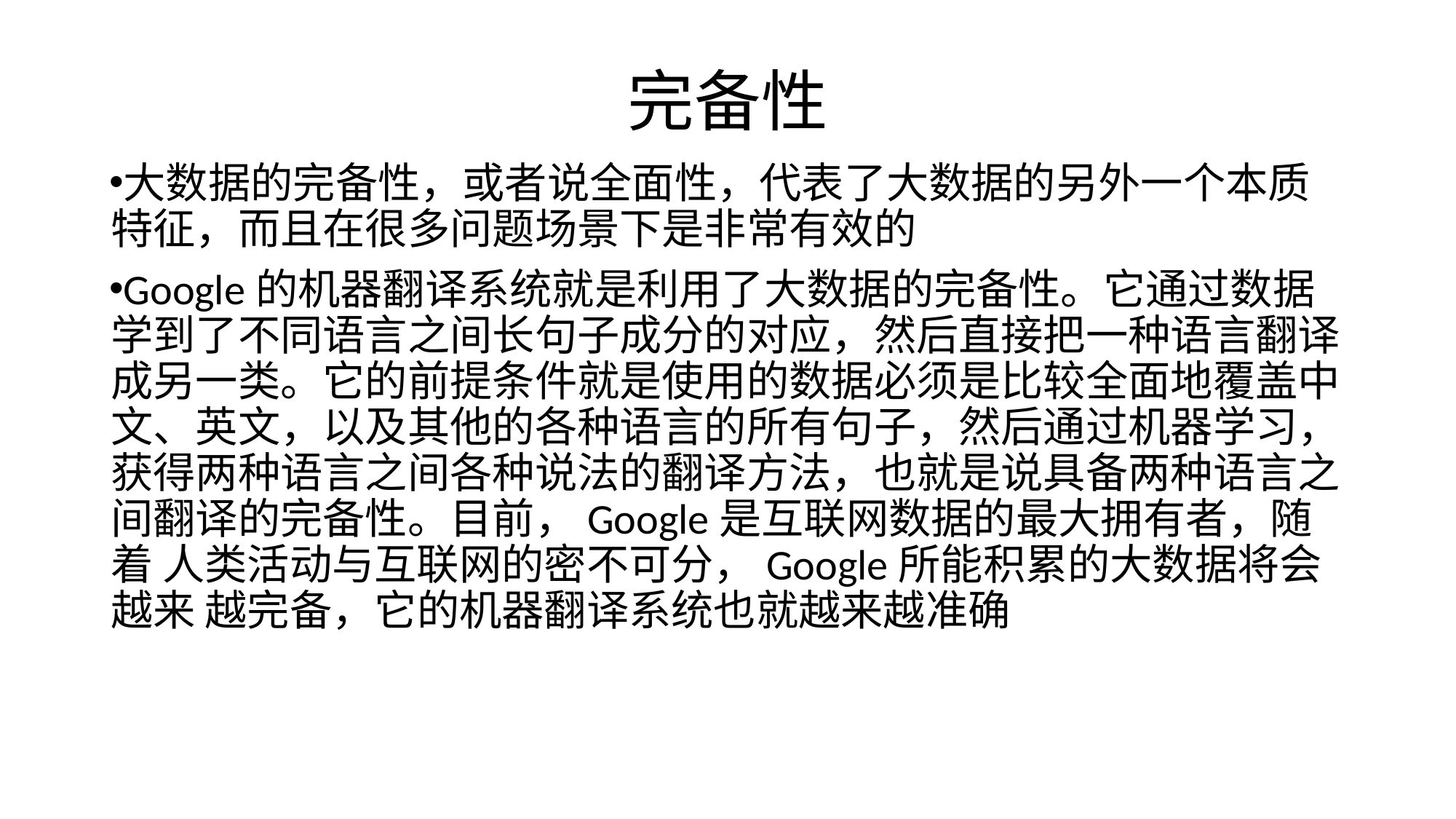

# 完备性
大数据的完备性，或者说全面性，代表了大数据的另外一个本质 特征，而且在很多问题场景下是非常有效的
Google的机器翻译系统就是利用了大数据的完备性。它通过数据 学到了不同语言之间长句子成分的对应，然后直接把一种语言翻译 成另一类。它的前提条件就是使用的数据必须是比较全面地覆盖中 文、英文，以及其他的各种语言的所有句子，然后通过机器学习， 获得两种语言之间各种说法的翻译方法，也就是说具备两种语言之 间翻译的完备性。目前，Google是互联网数据的最大拥有者，随着 人类活动与互联网的密不可分，Google所能积累的大数据将会越来 越完备，它的机器翻译系统也就越来越准确